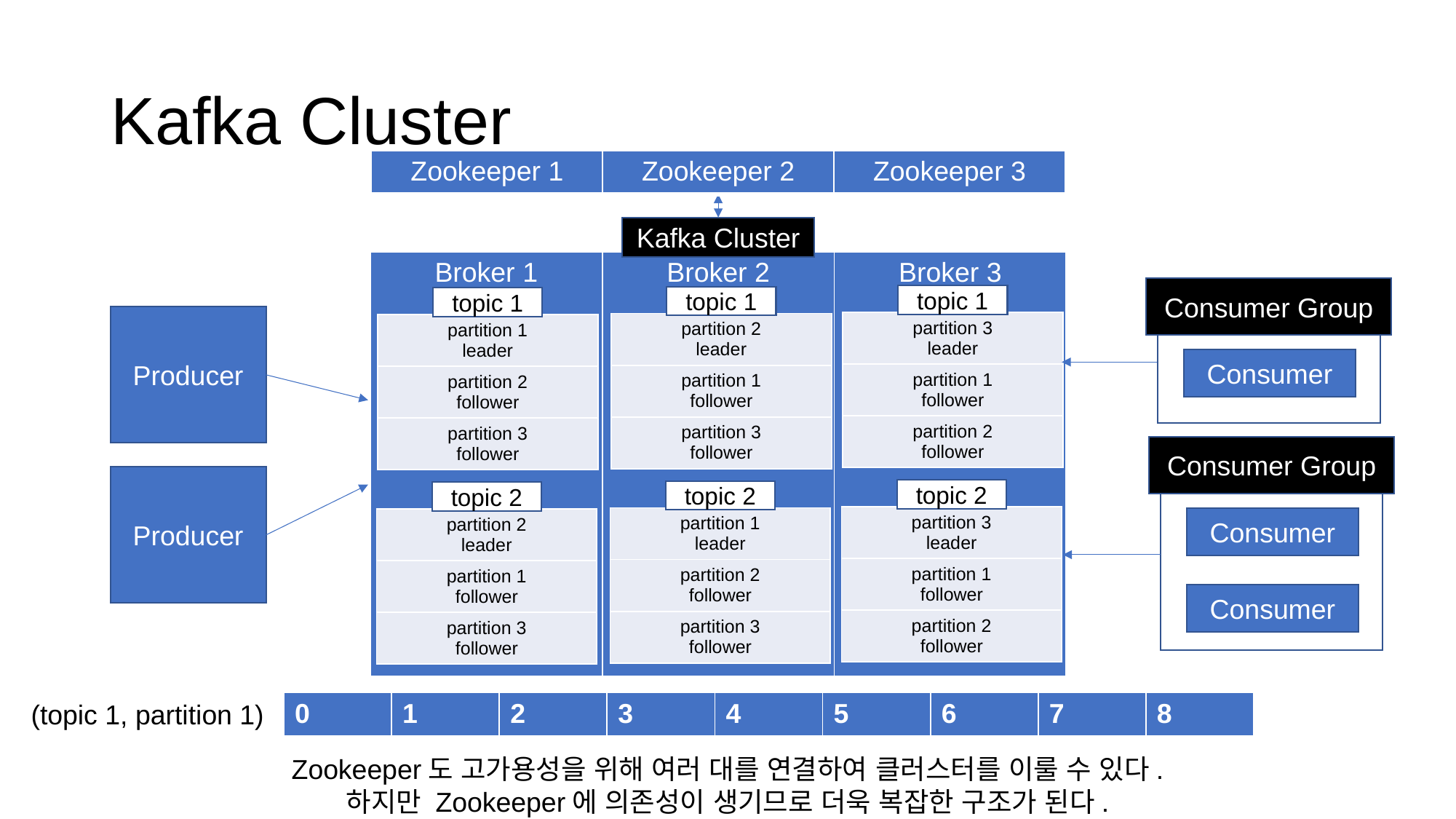

# Kafka Cluster
| Zookeeper 1 | Zookeeper 2 | Zookeeper 3 |
| --- | --- | --- |
Kafka Cluster
| Broker 1 | Broker 2 | Broker 3 |
| --- | --- | --- |
Consumer Group
topic 1
topic 1
topic 1

Producer
| partition 3 leader |
| --- |
| partition 1 follower |
| partition 2 follower |
| partition 2 leader |
| --- |
| partition 1 follower |
| partition 3 follower |
| partition 1 leader |
| --- |
| partition 2 follower |
| partition 3 follower |
Consumer
Consumer Group

Producer
topic 2
topic 2
topic 2
| partition 3 leader |
| --- |
| partition 1 follower |
| partition 2 follower |
| partition 1 leader |
| --- |
| partition 2 follower |
| partition 3 follower |
Consumer
| partition 2 leader |
| --- |
| partition 1 follower |
| partition 3 follower |
Consumer
(topic 1, partition 1)
| 0 | 1 | 2 | 3 | 4 | 5 | 6 | 7 | 8 |
| --- | --- | --- | --- | --- | --- | --- | --- | --- |

Zookeeper도 고가용성을 위해 여러 대를 연결하여 클러스터를 이룰 수 있다.
하지만 Zookeeper에 의존성이 생기므로 더욱 복잡한 구조가 된다.